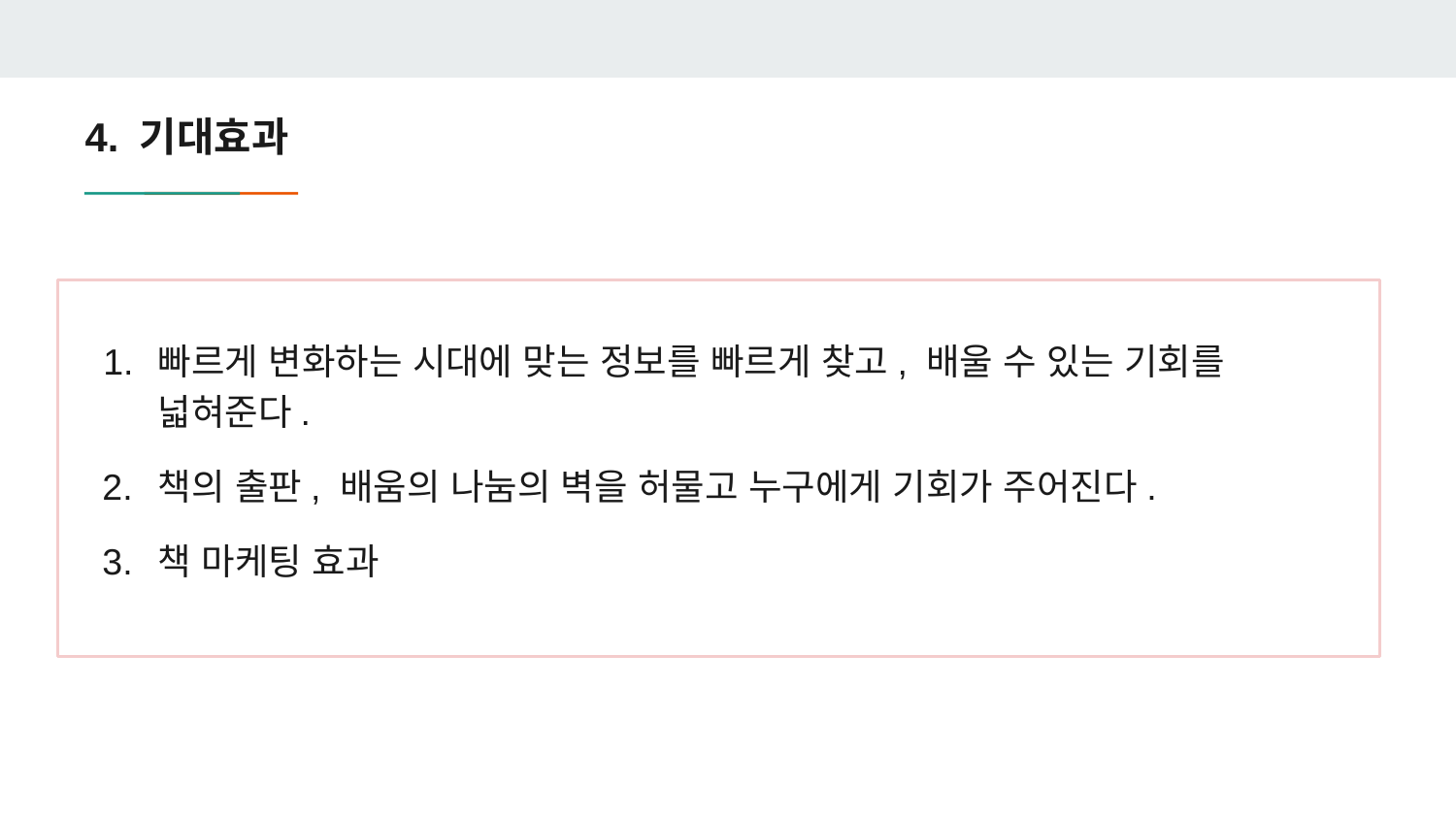

# 4. 기대효과

빠르게 변화하는 시대에 맞는 정보를 빠르게 찾고, 배울 수 있는 기회를 넓혀준다.
책의 출판, 배움의 나눔의 벽을 허물고 누구에게 기회가 주어진다.
책 마케팅 효과